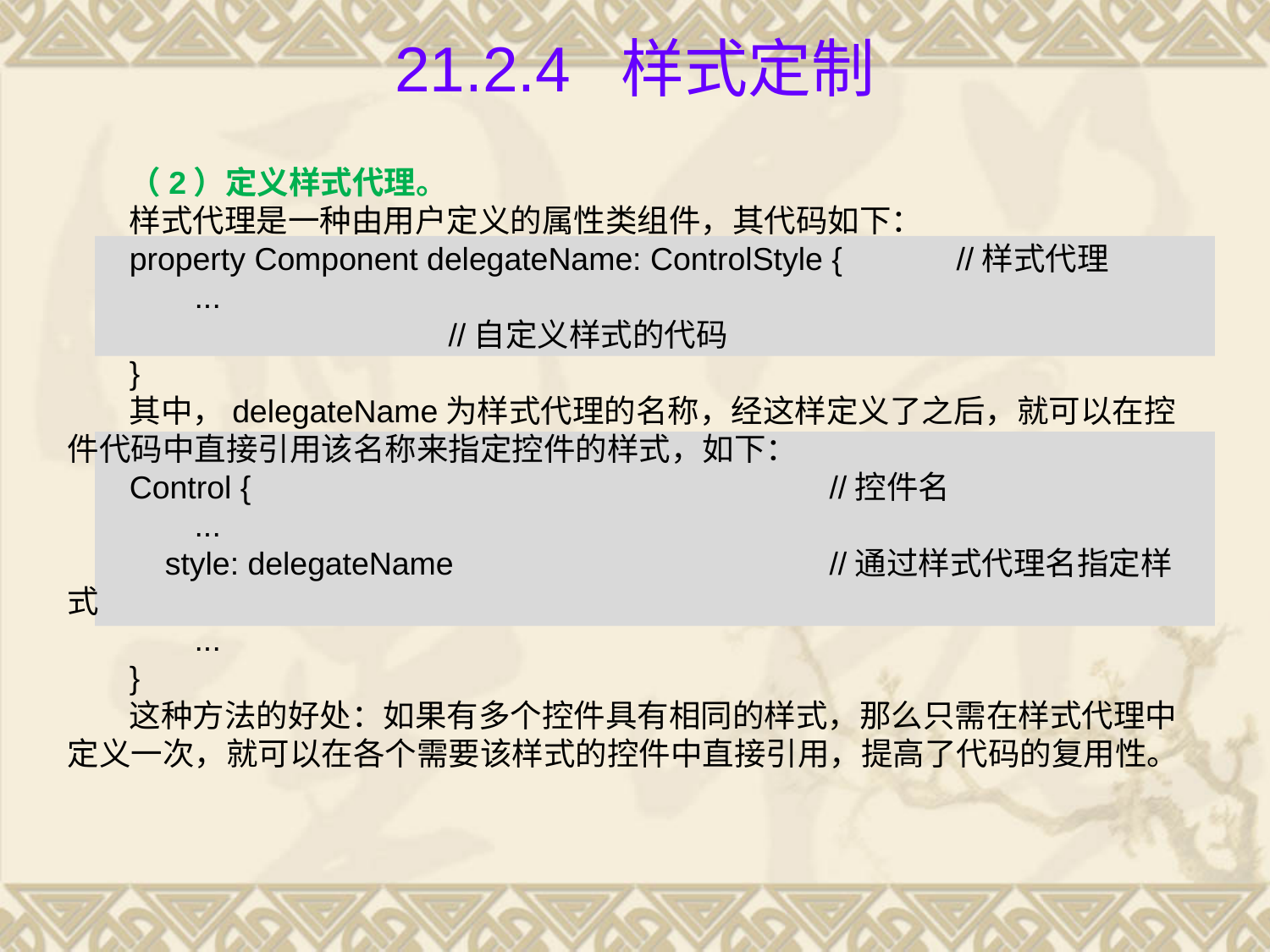

# 21.2.4  样式定制
（2）定义样式代理。
样式代理是一种由用户定义的属性类组件，其代码如下：
property Component delegateName: ControlStyle {	//样式代理
	...										//自定义样式的代码
}
其中，delegateName为样式代理的名称，经这样定义了之后，就可以在控件代码中直接引用该名称来指定控件的样式，如下：
Control {					//控件名
	...
    style: delegateName			//通过样式代理名指定样式
	...
}
这种方法的好处：如果有多个控件具有相同的样式，那么只需在样式代理中定义一次，就可以在各个需要该样式的控件中直接引用，提高了代码的复用性。